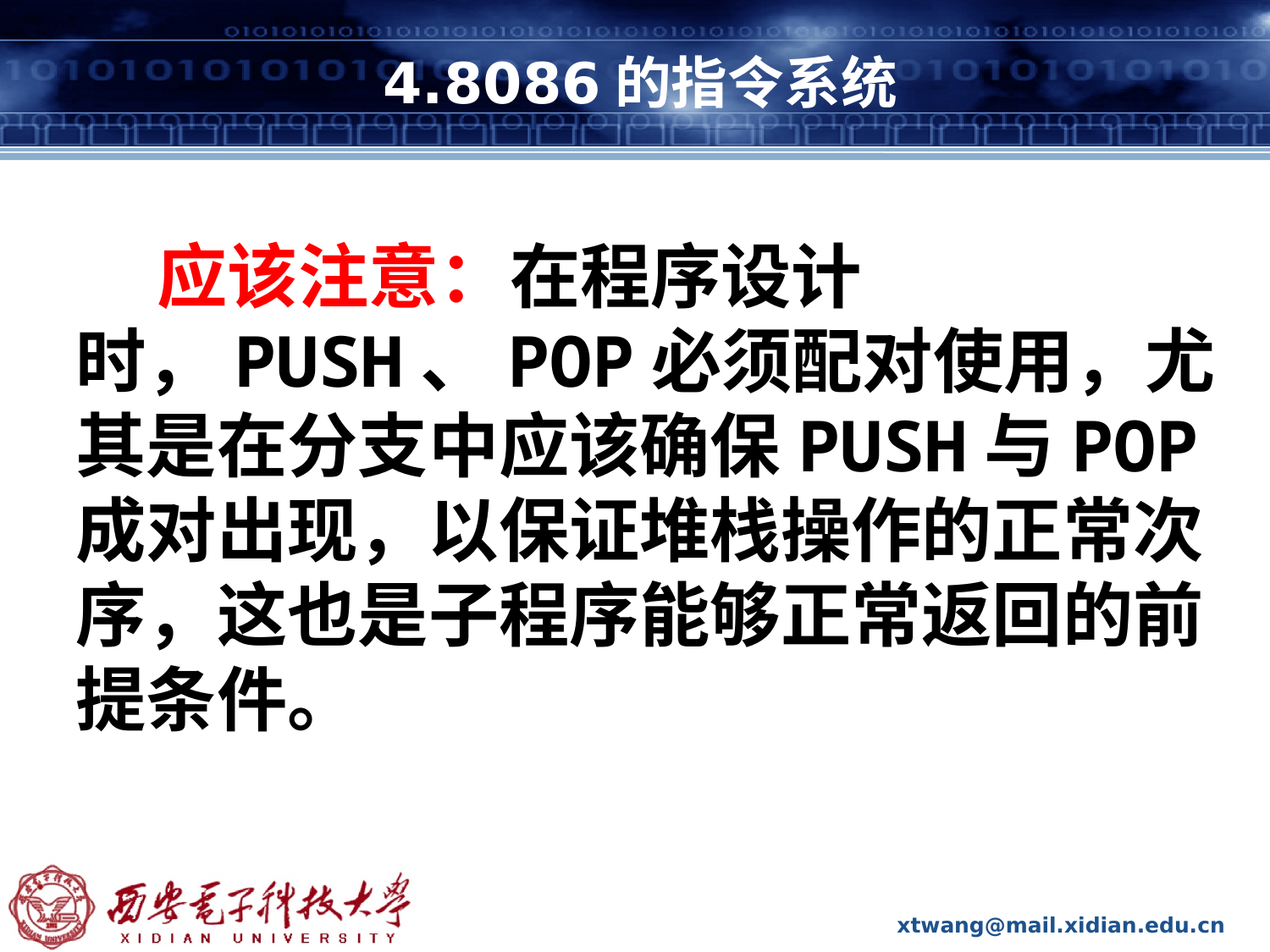

# 4.8086的指令系统
    应该注意：在程序设计时，PUSH、POP必须配对使用，尤其是在分支中应该确保PUSH与POP成对出现，以保证堆栈操作的正常次序，这也是子程序能够正常返回的前提条件。